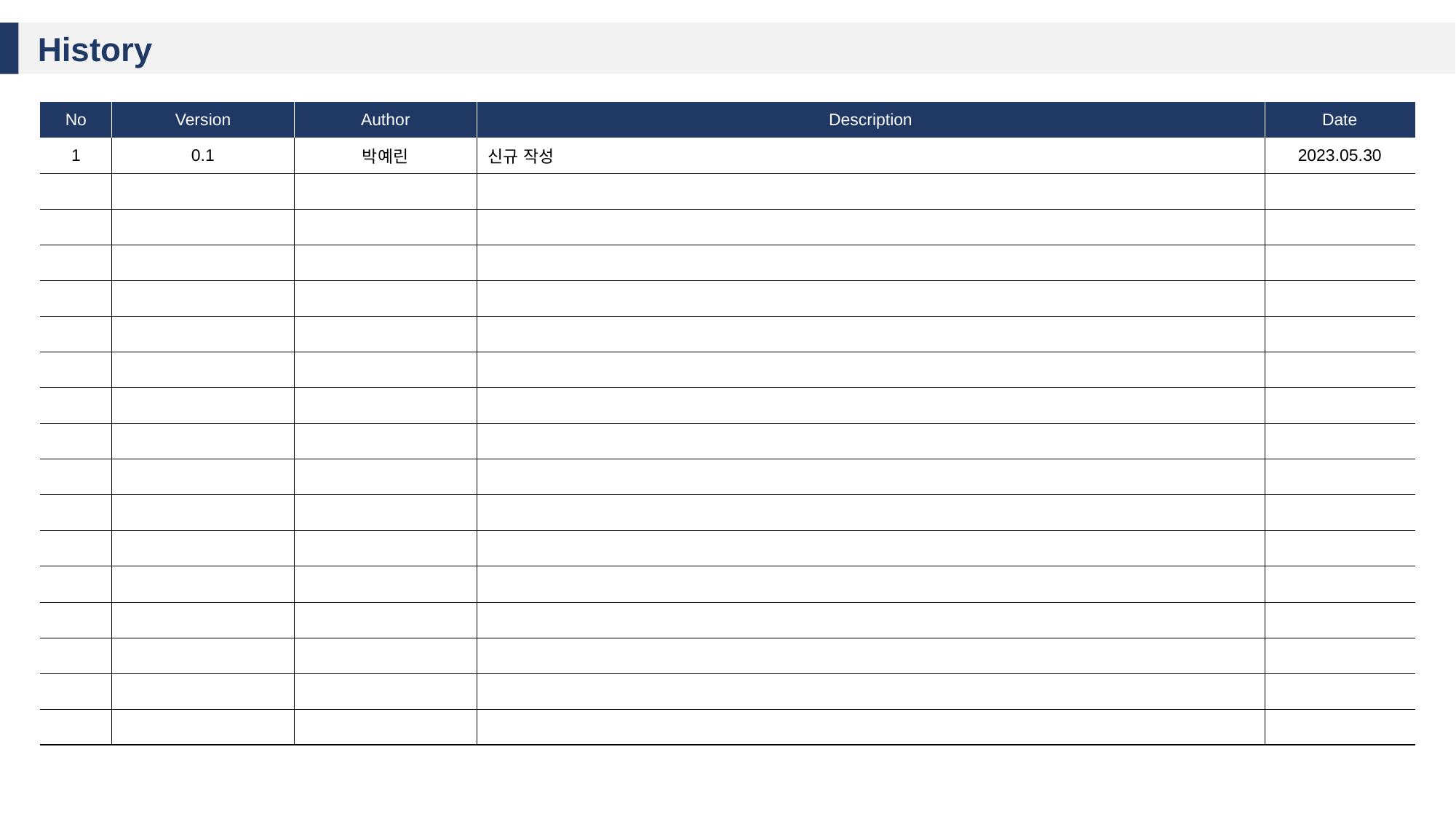

History
| No | Version | Author | Description | Date |
| --- | --- | --- | --- | --- |
| 1 | 0.1 | 박예린 | 신규 작성 | 2023.05.30 |
|  |  |  |  |  |
|  |  |  |  |  |
|  |  |  |  |  |
|  |  |  |  |  |
|  |  |  |  |  |
|  |  |  |  |  |
|  |  |  |  |  |
|  |  |  |  |  |
|  |  |  |  |  |
|  |  |  |  |  |
|  |  |  |  |  |
|  |  |  |  |  |
|  |  |  |  |  |
|  |  |  |  |  |
|  |  |  |  |  |
|  |  |  |  |  |